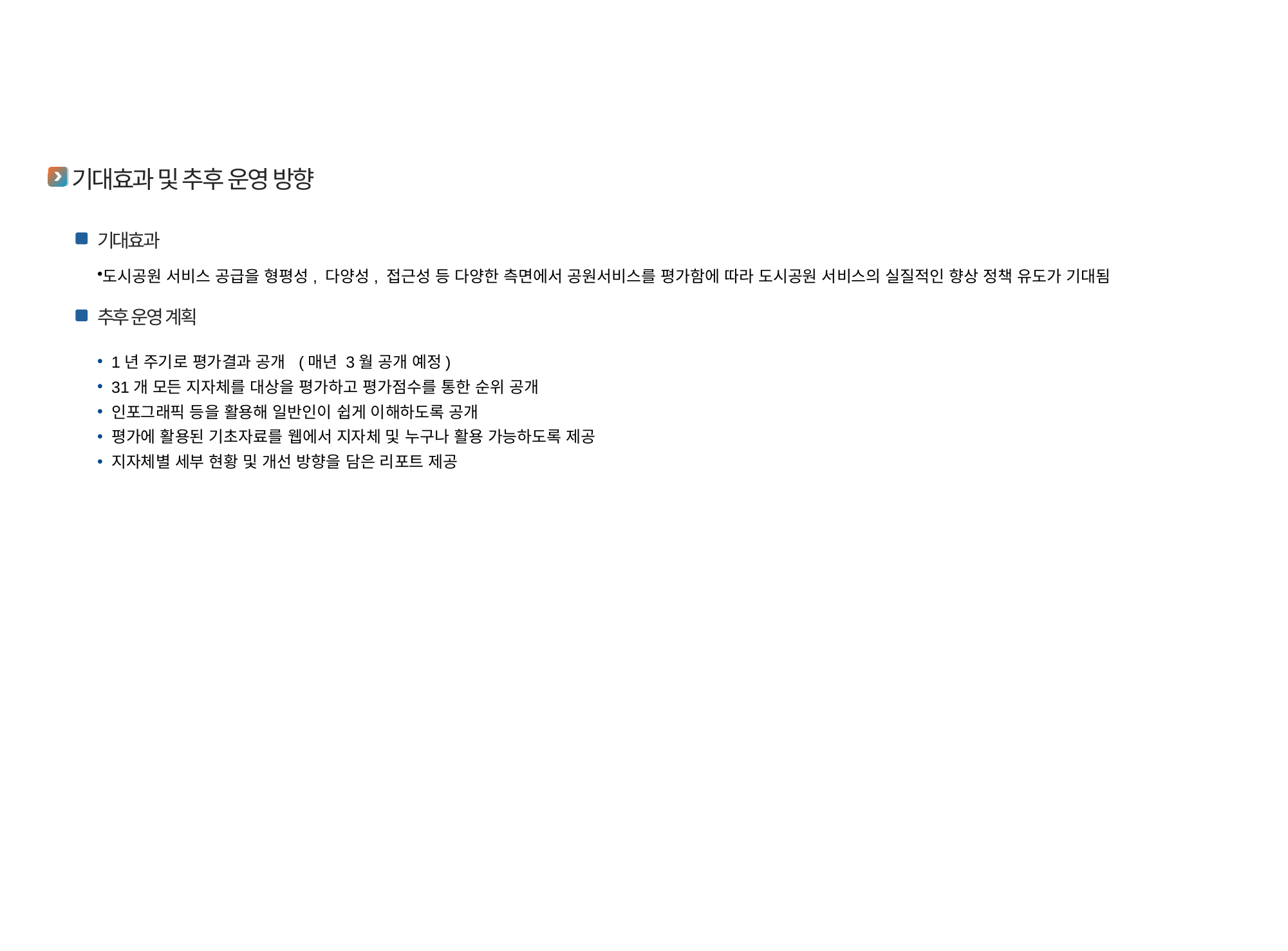

기대효과 및 추후 운영 방향

기대효과

도시공원 서비스 공급을 형평성, 다양성, 접근성 등 다양한 측면에서 공원서비스를 평가함에 따라 도시공원 서비스의 실질적인 향상 정책 유도가 기대됨
추후 운영 계획

1년 주기로 평가결과 공개  (매년 3월 공개 예정)
31개 모든 지자체를 대상을 평가하고 평가점수를 통한 순위 공개
인포그래픽 등을 활용해 일반인이 쉽게 이해하도록 공개
평가에 활용된 기초자료를 웹에서 지자체 및 누구나 활용 가능하도록 제공
지자체별 세부 현황 및 개선 방향을 담은 리포트 제공